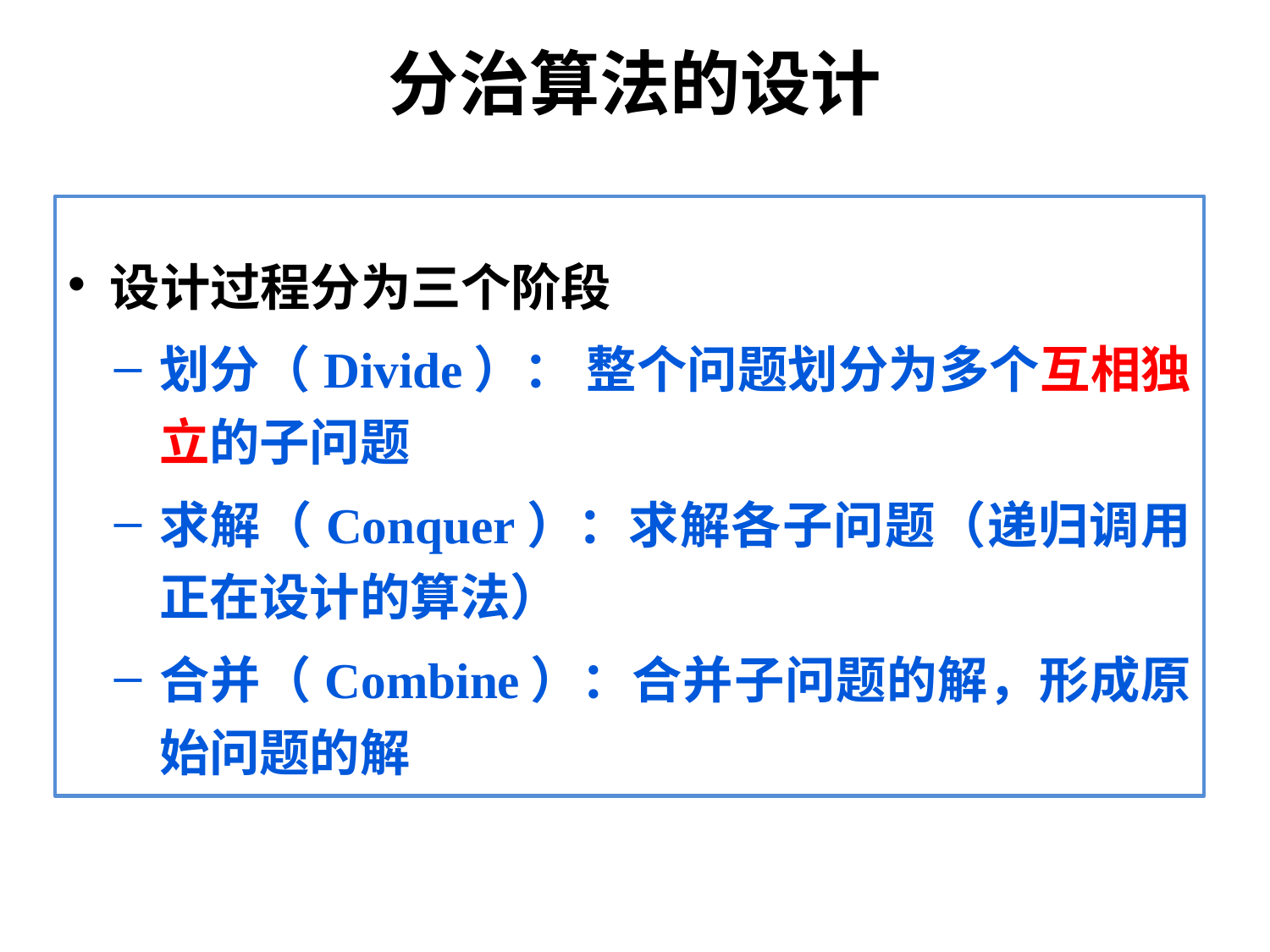

分治算法的设计

设计过程分为三个阶段
划分（Divide）： 整个问题划分为多个互相独立的子问题
求解（Conquer）：求解各子问题（递归调用正在设计的算法）
合并（Combine）：合并子问题的解，形成原始问题的解